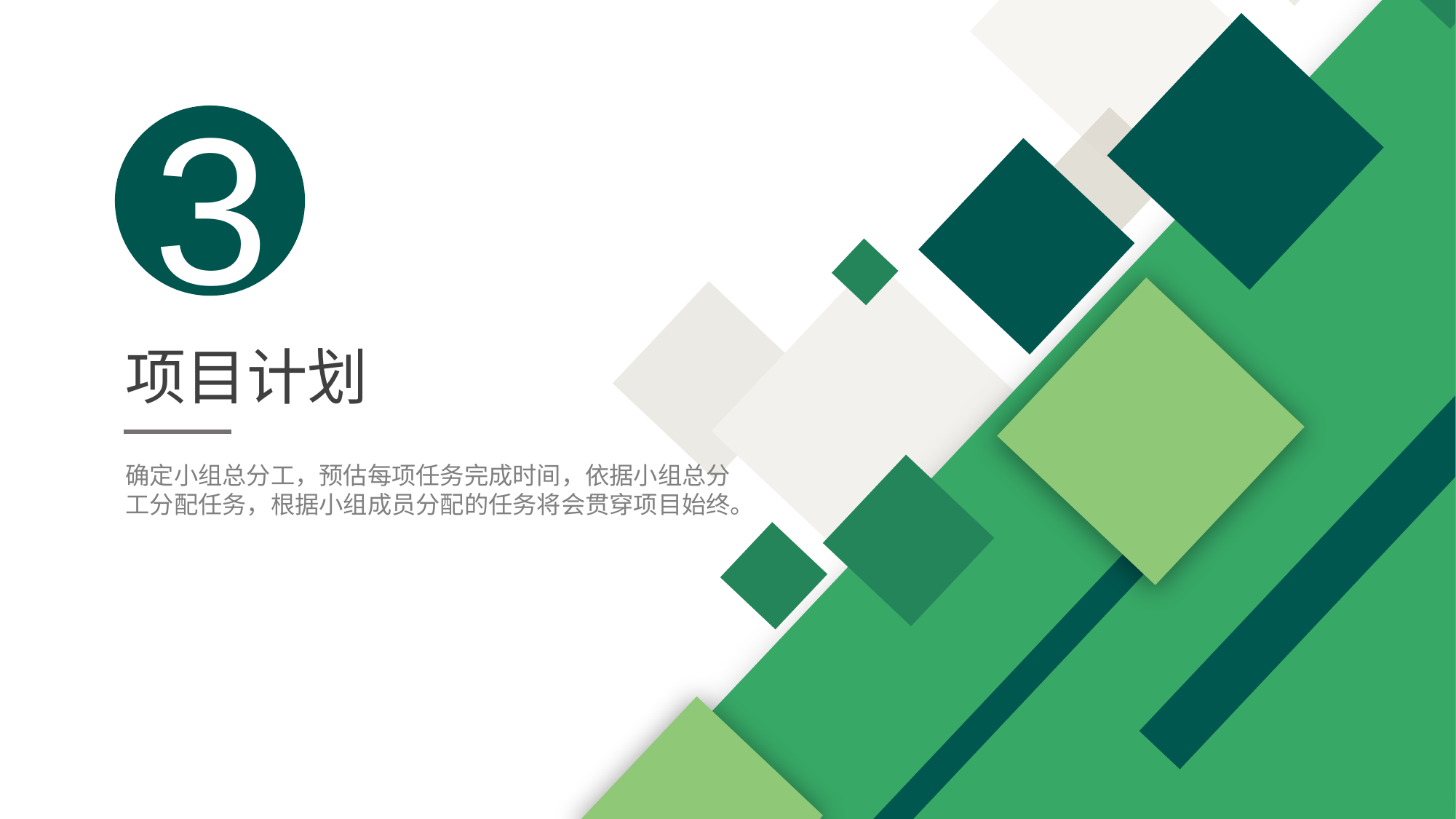

3
项目计划
确定小组总分工，预估每项任务完成时间，依据小组总分工分配任务，根据小组成员分配的任务将会贯穿项目始终。